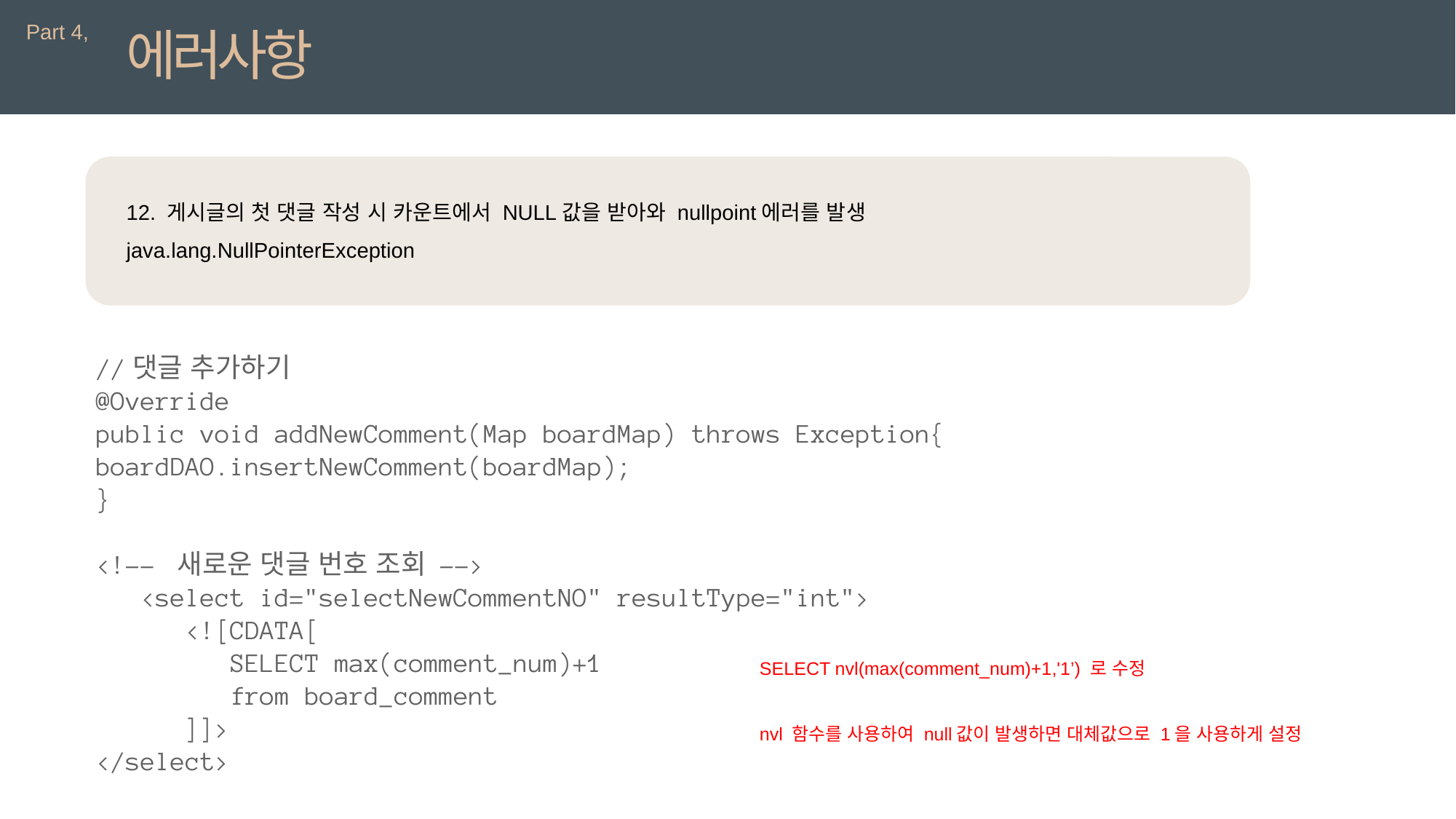

Part 4,
에러사항

12. 게시글의 첫 댓글 작성 시 카운트에서 NULL값을 받아와 nullpoint에러를 발생
java.lang.NullPointerException
//댓글 추가하기
@Override
public void addNewComment(Map boardMap) throws Exception{
boardDAO.insertNewComment(boardMap);
}

<!-- 새로운 댓글 번호 조회 -->
   <select id="selectNewCommentNO" resultType="int">
      <![CDATA[
         SELECT max(comment_num)+1
         from board_comment
      ]]>
</select>
SELECT nvl(max(comment_num)+1,'1’) 로 수정

nvl 함수를 사용하여 null값이 발생하면 대체값으로 1을 사용하게 설정